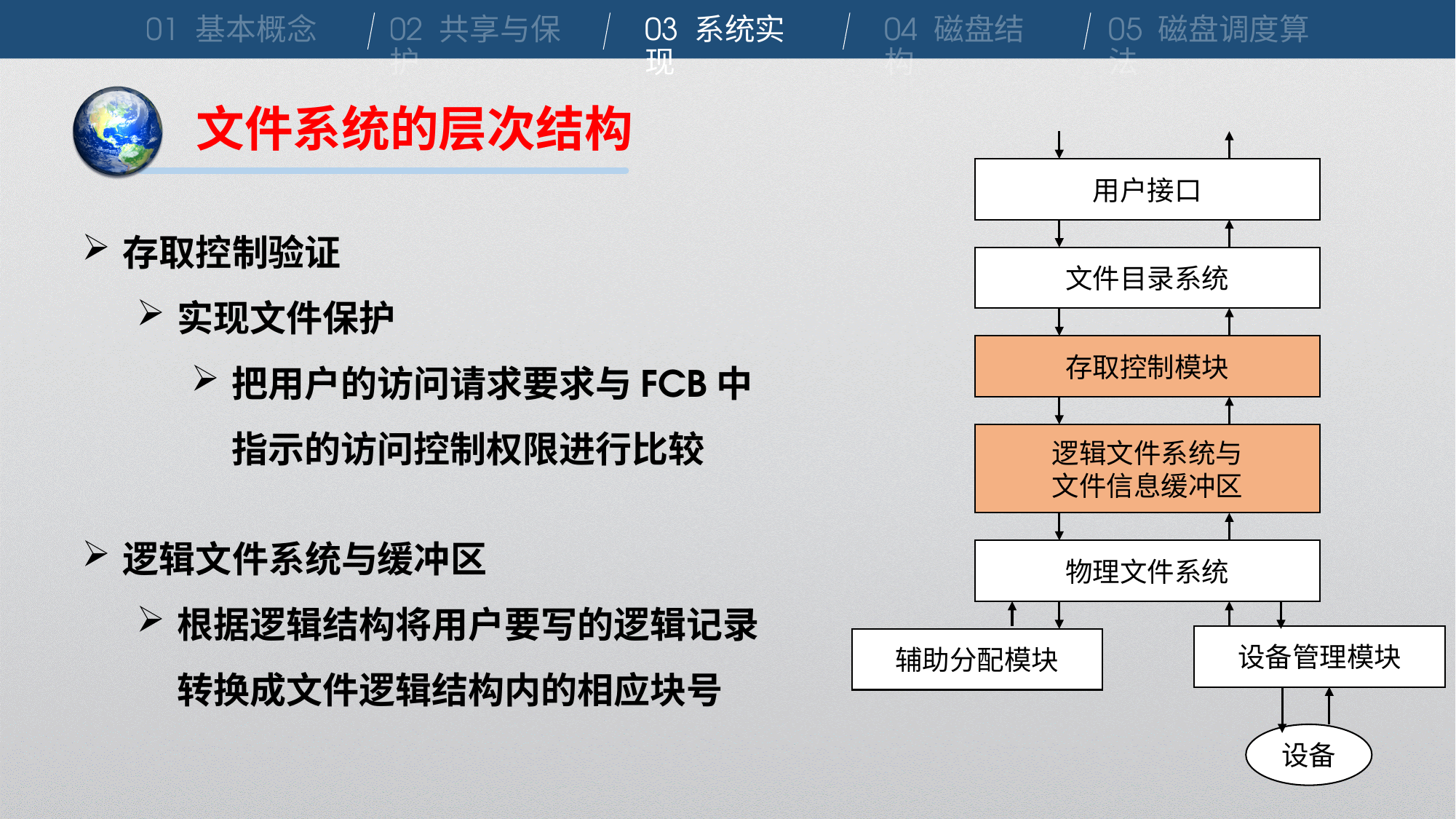

01 基本概念
02 共享与保护
03 系统实现
04 磁盘结构
05 磁盘调度算法
文件系统的层次结构
用户接口
文件目录系统
存取控制模块
逻辑文件系统与
文件信息缓冲区
物理文件系统
设备管理模块
辅助分配模块
设备
存取控制验证
实现文件保护
把用户的访问请求要求与FCB中指示的访问控制权限进行比较
逻辑文件系统与缓冲区
根据逻辑结构将用户要写的逻辑记录转换成文件逻辑结构内的相应块号